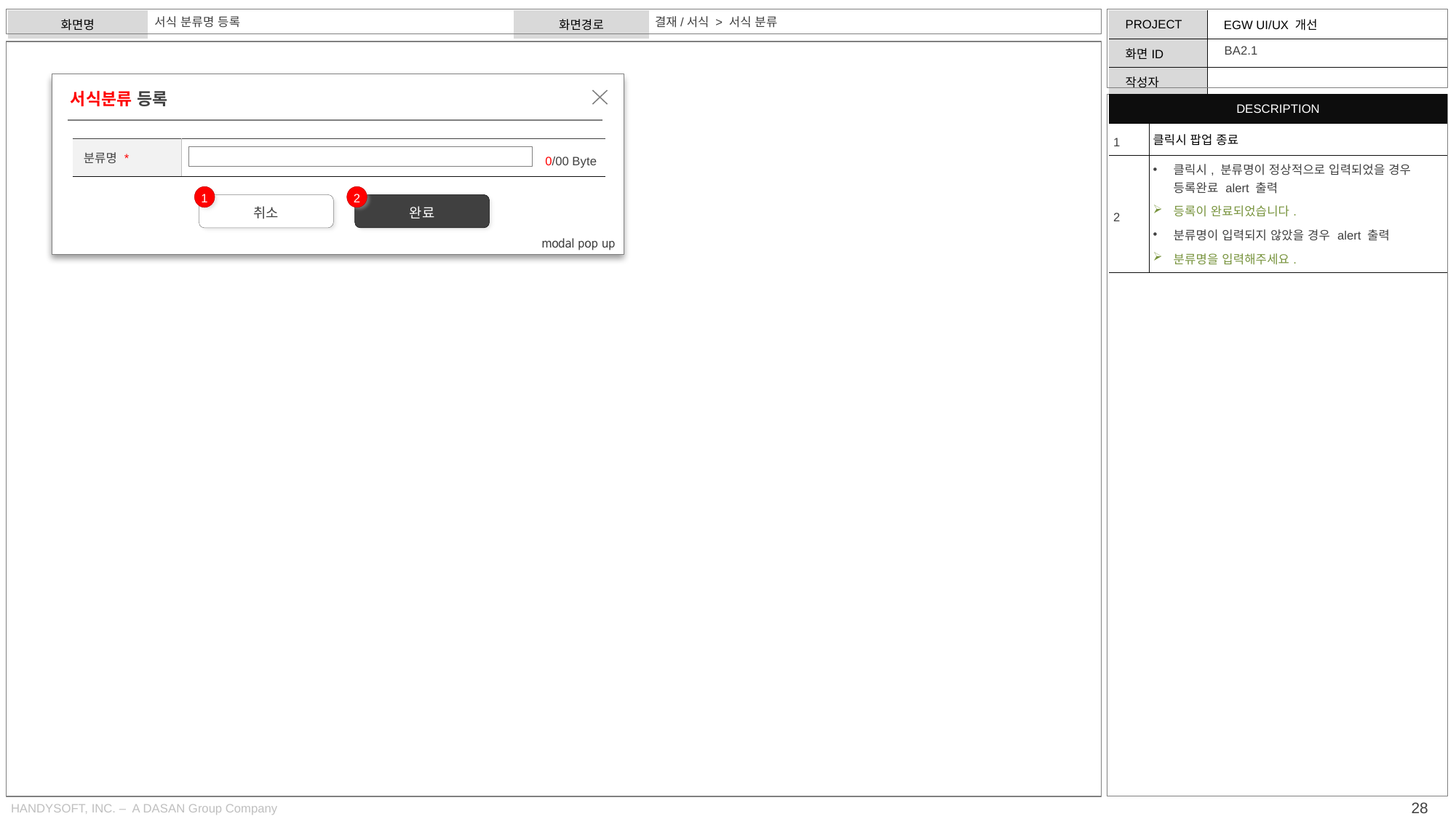

서식 분류명 등록
결재/서식 > 서식 분류
BA2.1

서식분류 등록

| DESCRIPTION |  |
| --- | --- |
| 1 | 클릭시 팝업 종료 |
| 2 | 클릭시, 분류명이 정상적으로 입력되었을 경우 등록완료 alert 출력 등록이 완료되었습니다. 분류명이 입력되지 않았을 경우 alert 출력 분류명을 입력해주세요. |
| 분류명 \* |  |
| --- | --- |

0/00 Byte
1
2
취소
완료
modal pop up